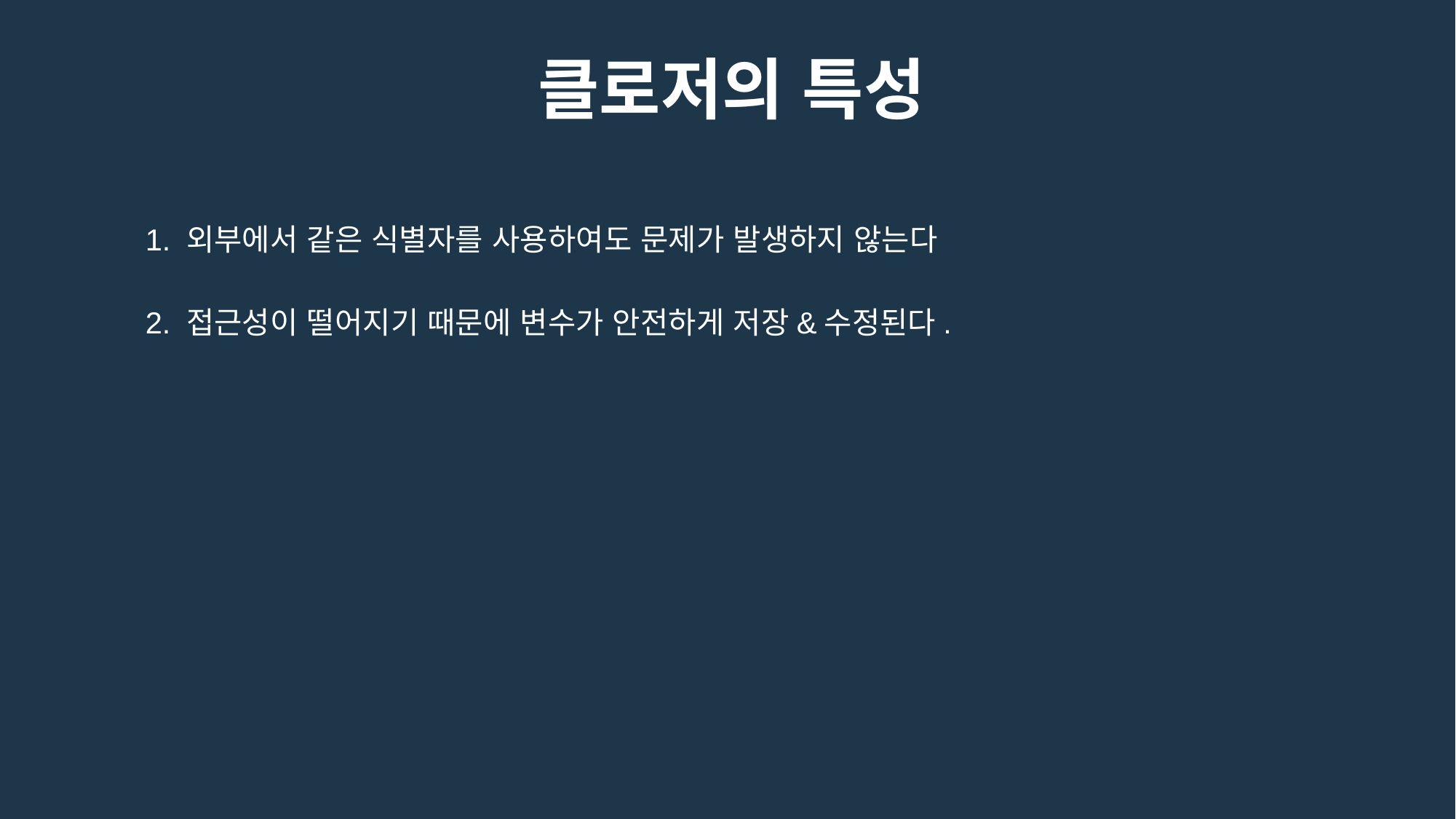

클로저의 특성
1. 외부에서 같은 식별자를 사용하여도 문제가 발생하지 않는다
2. 접근성이 떨어지기 때문에 변수가 안전하게 저장&수정된다.